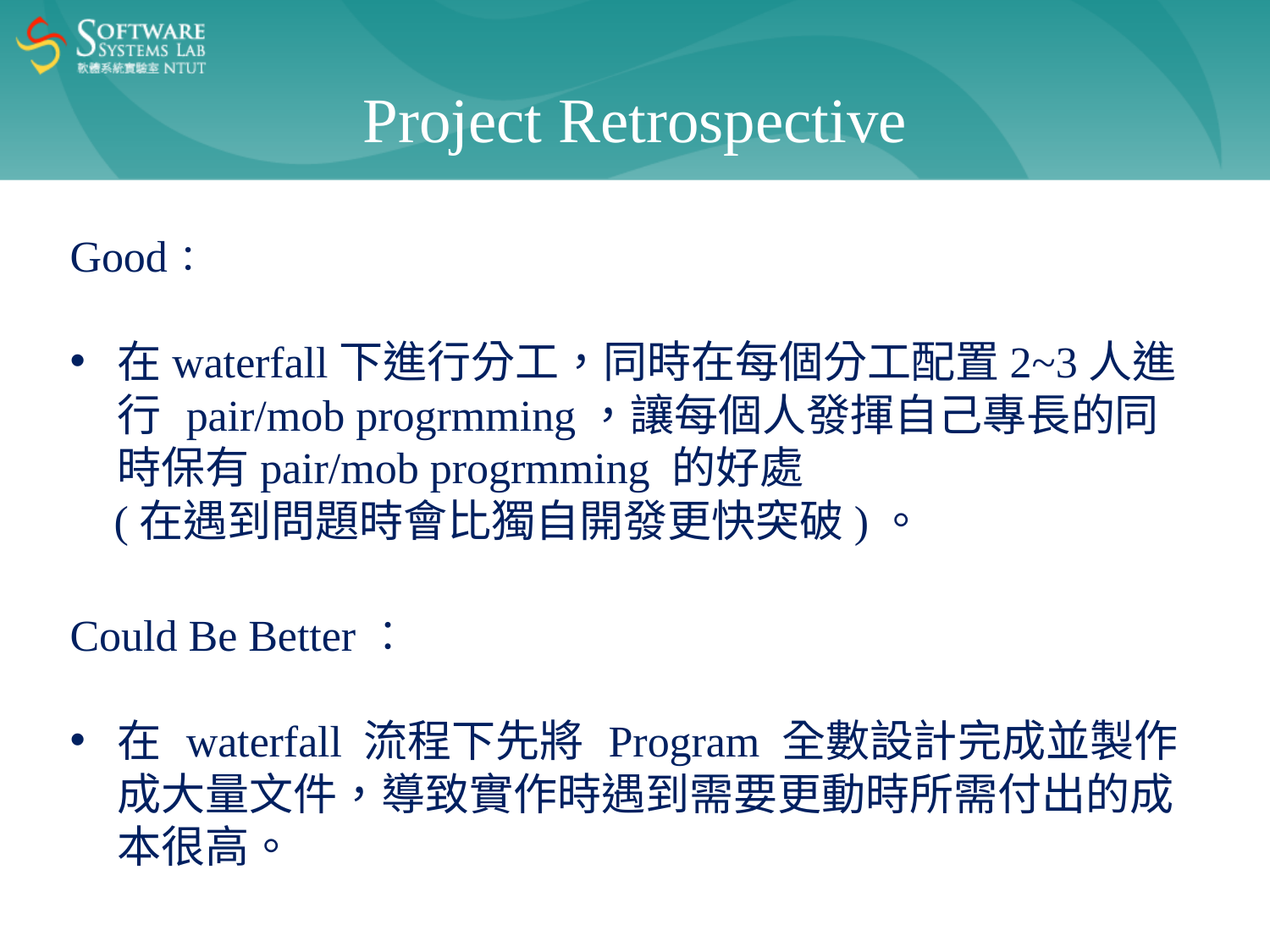

Project Retrospective
Good：

在waterfall下進行分工，同時在每個分工配置2~3人進行 pair/mob progrmming，讓每個人發揮自己專長的同時保有pair/mob progrmming 的好處
    (在遇到問題時會比獨自開發更快突破)。

Could Be Better：

在 waterfall 流程下先將 Program 全數設計完成並製作成大量文件，導致實作時遇到需要更動時所需付出的成本很高。